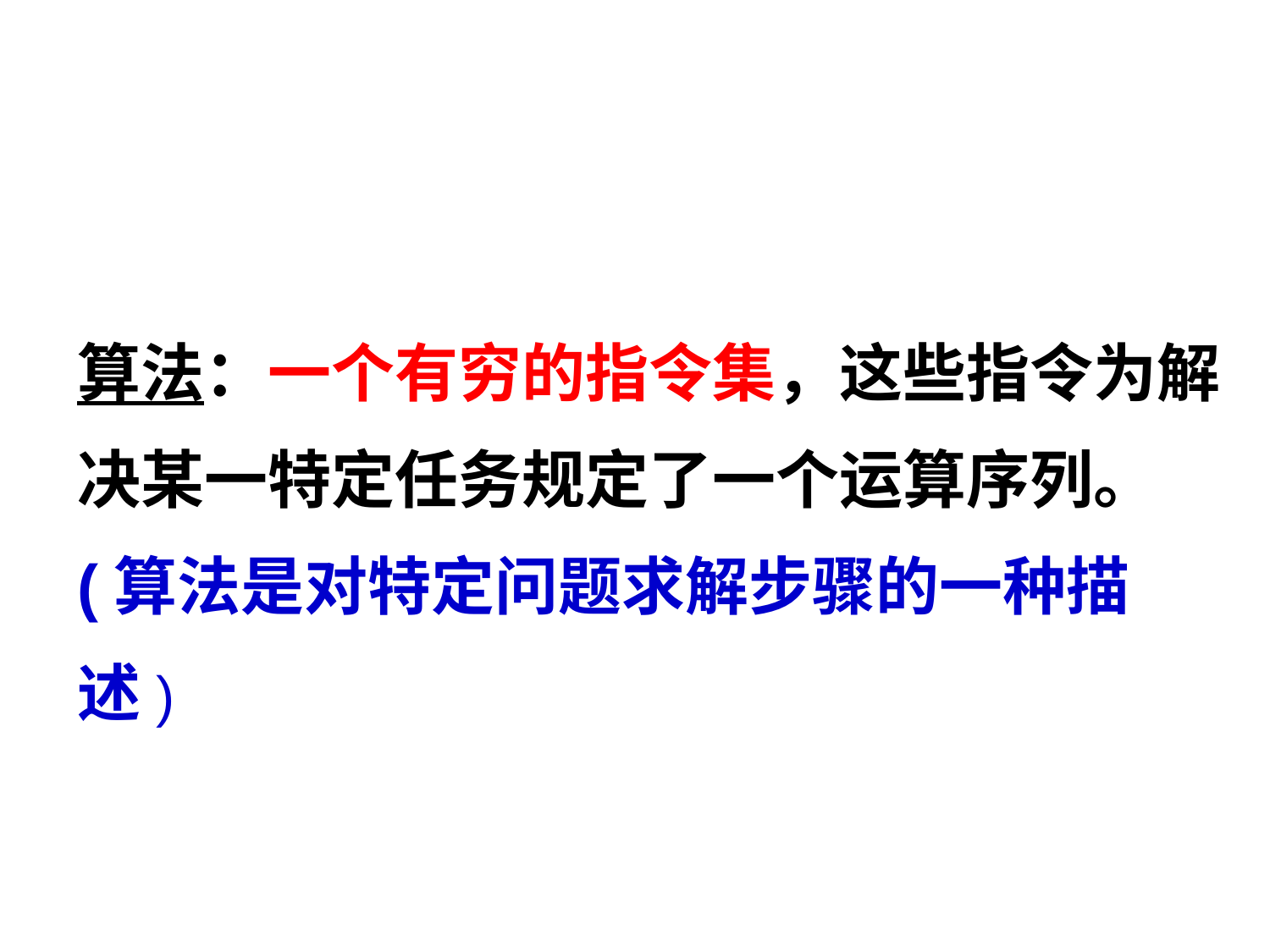

算法：一个有穷的指令集，这些指令为解决某一特定任务规定了一个运算序列。
(算法是对特定问题求解步骤的一种描述)